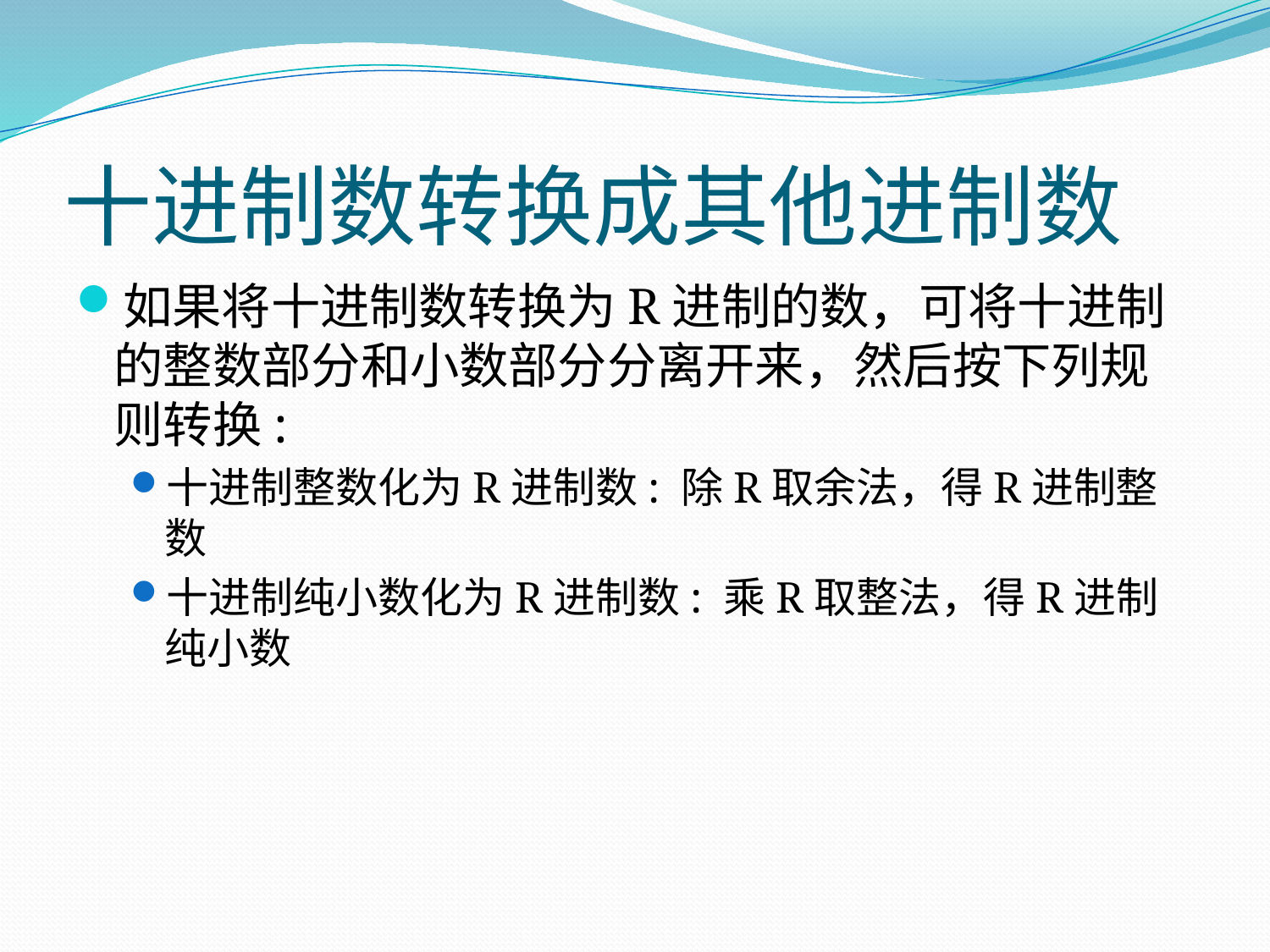

# 十进制数转换成其他进制数
如果将十进制数转换为R进制的数，可将十进制的整数部分和小数部分分离开来，然后按下列规则转换:
十进制整数化为R进制数: 除R取余法，得R进制整数
十进制纯小数化为R进制数: 乘R取整法，得R进制纯小数